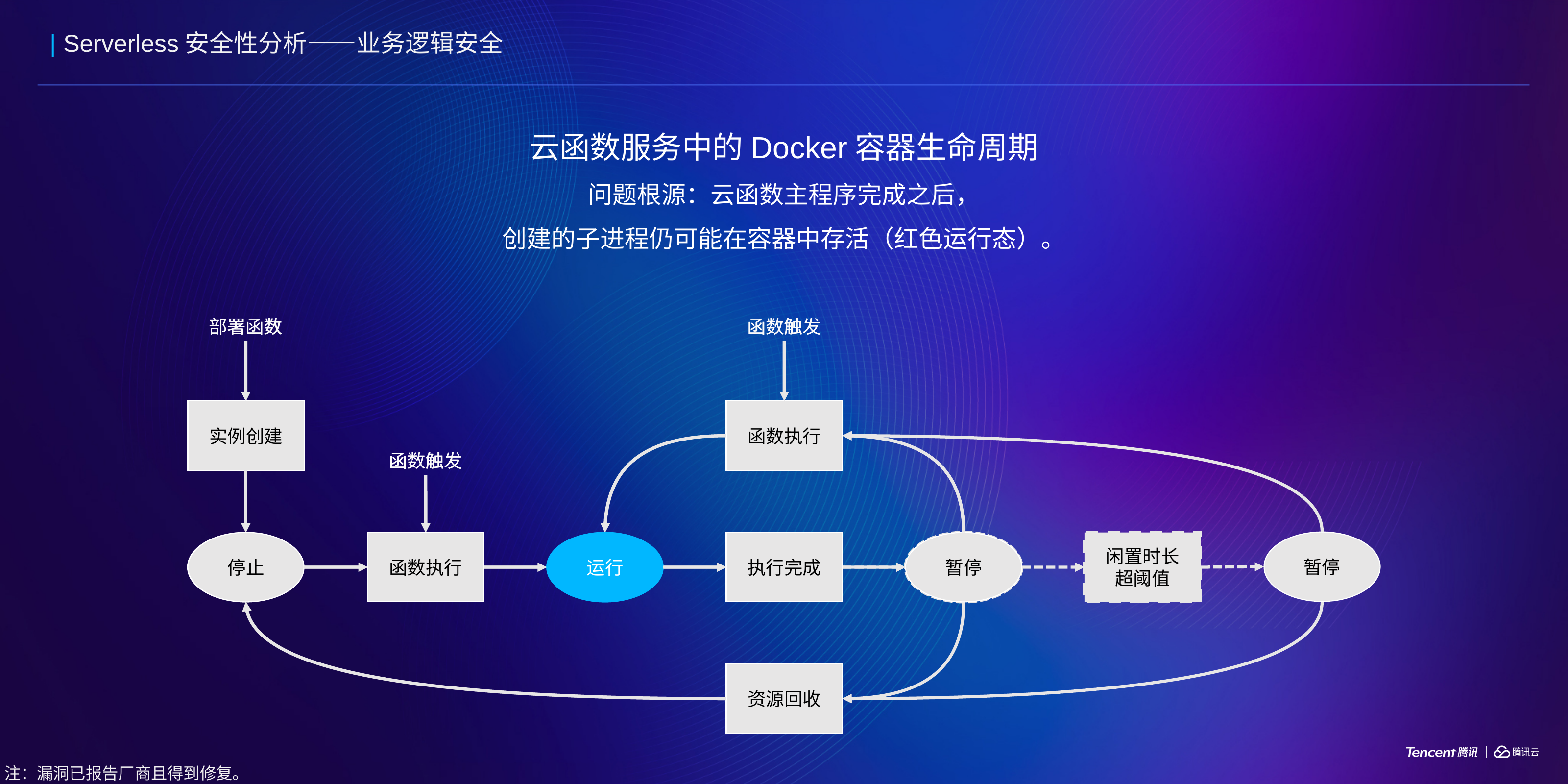

Serverless安全性分析——业务逻辑安全
云函数服务中的Docker容器生命周期
问题根源：云函数主程序完成之后，
创建的子进程仍可能在容器中存活（红色运行态）。
部署函数
函数触发
实例创建
函数执行
函数触发
暂停
闲置时长
超阈值
运行
执行完成
函数执行
停止
运行
资源回收
部署函数
函数触发
实例创建
函数执行
函数触发
运行
执行完成
函数执行
停止
暂停
资源回收
注：漏洞已报告厂商且得到修复。